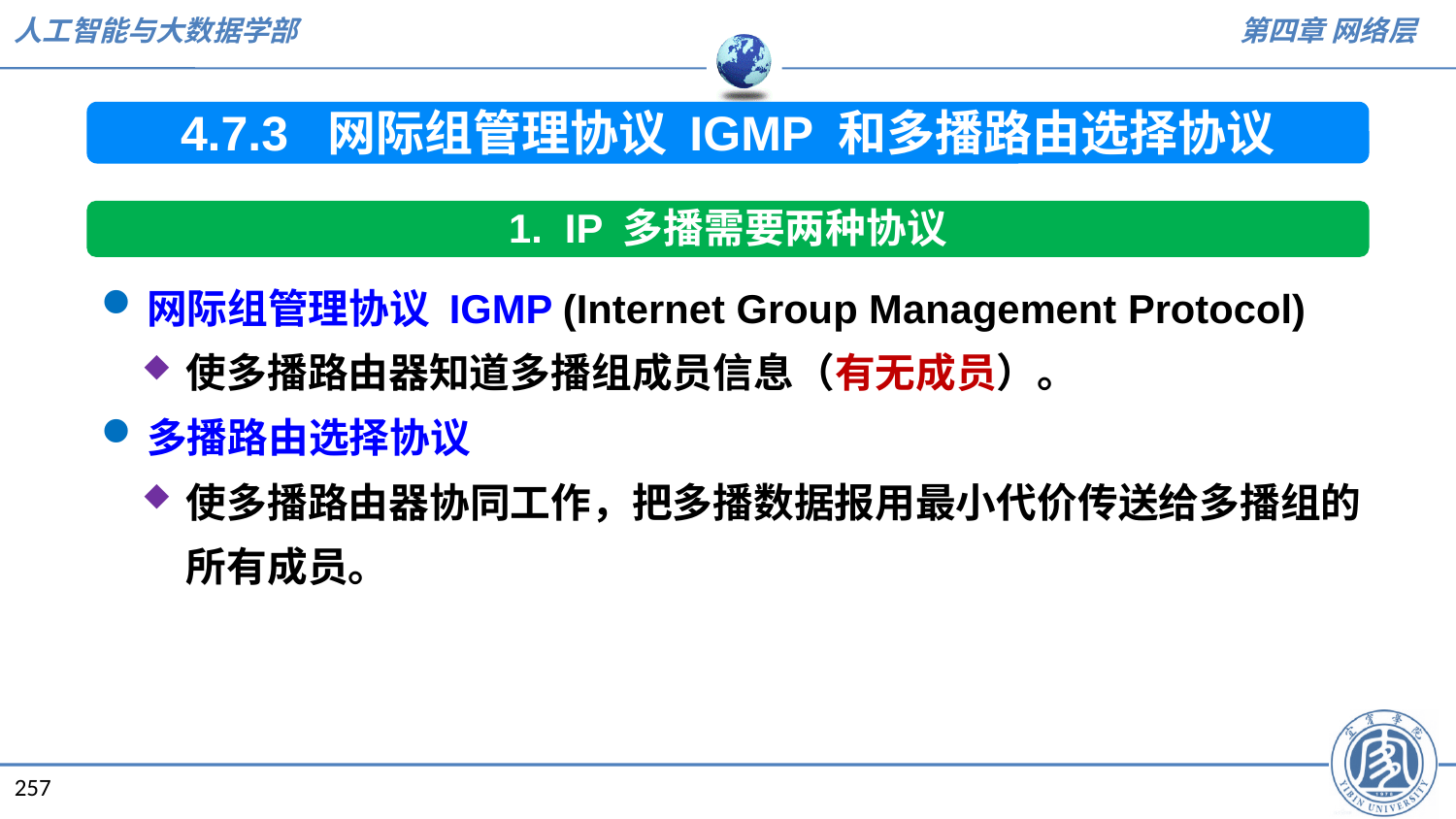

4.7.3  网际组管理协议 IGMP 和多播路由选择协议

1.  IP 多播需要两种协议

网际组管理协议 IGMP (Internet Group Management Protocol)
使多播路由器知道多播组成员信息（有无成员）。
多播路由选择协议
使多播路由器协同工作，把多播数据报用最小代价传送给多播组的所有成员。
257